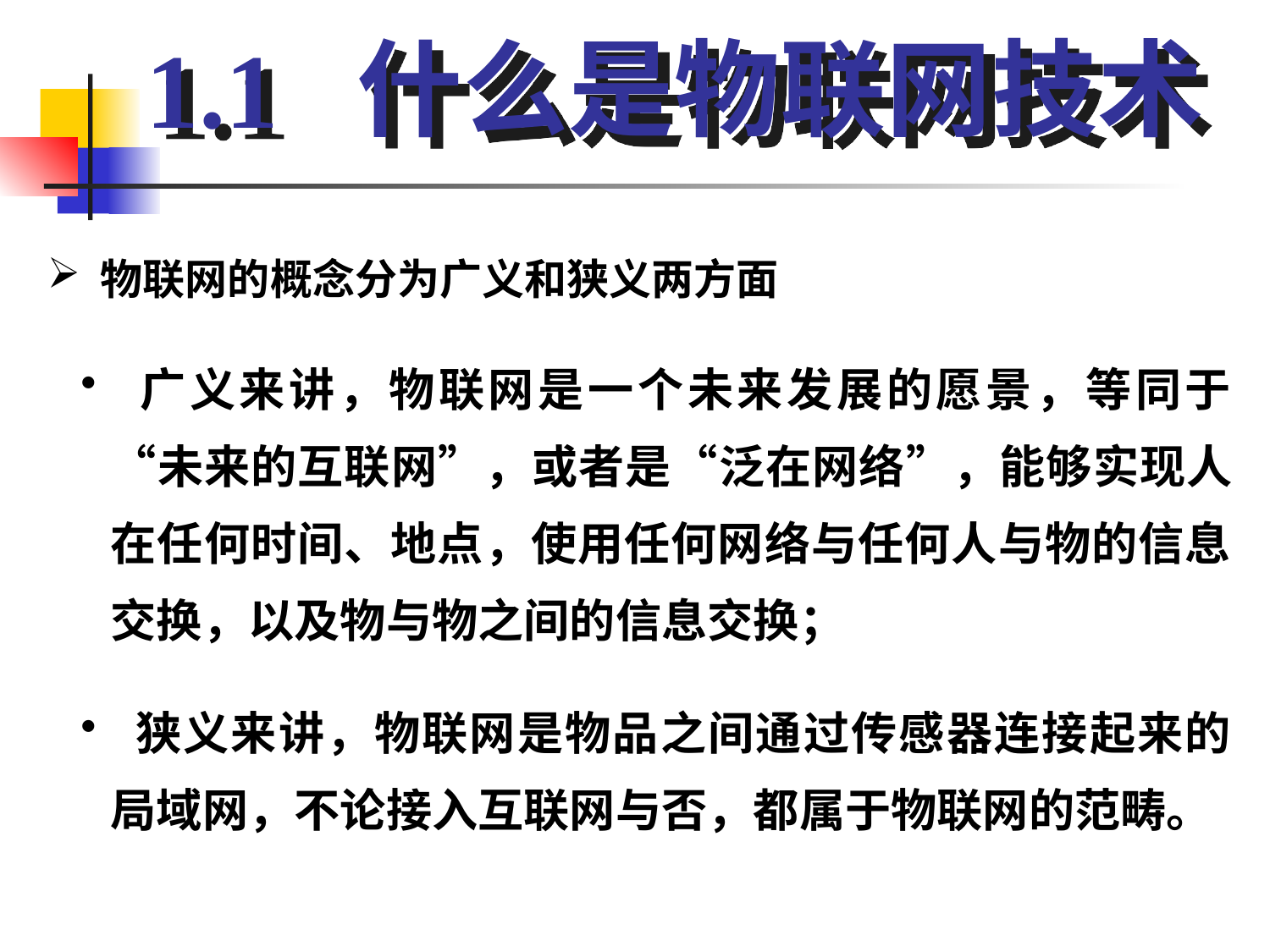

1.1  什么是物联网技术
 物联网的概念分为广义和狭义两方面

 广义来讲，物联网是一个未来发展的愿景，等同于“未来的互联网”，或者是“泛在网络”，能够实现人在任何时间、地点，使用任何网络与任何人与物的信息交换，以及物与物之间的信息交换；

 狭义来讲，物联网是物品之间通过传感器连接起来的局域网，不论接入互联网与否，都属于物联网的范畴。